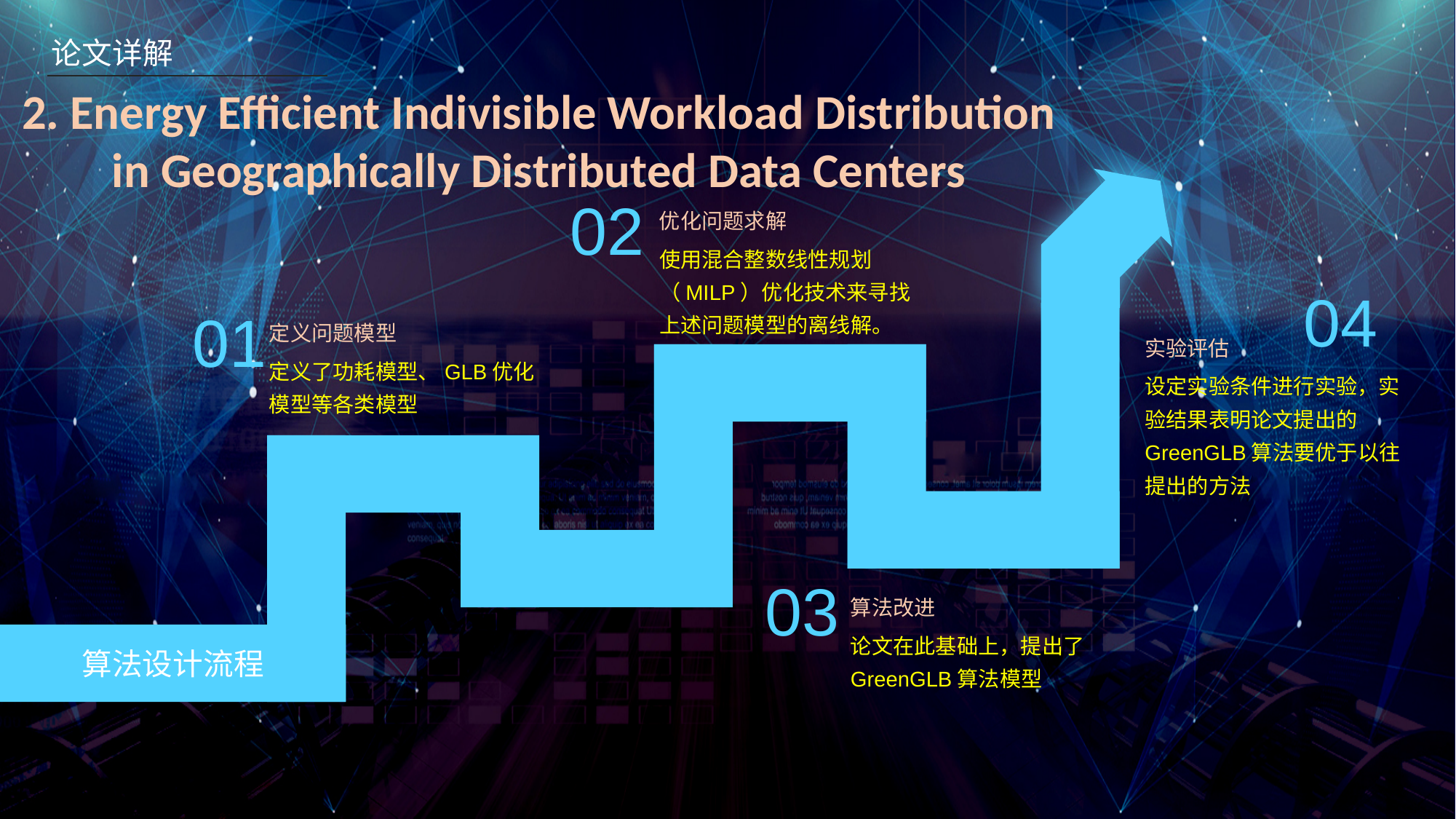

论文详解
2. Energy Efficient Indivisible Workload Distribution
in Geographically Distributed Data Centers

02
优化问题求解
使用混合整数线性规划（MILP）优化技术来寻找上述问题模型的离线解。
04
01

定义问题模型
实验评估

定义了功耗模型、GLB优化模型等各类模型
设定实验条件进行实验，实验结果表明论文提出的GreenGLB算法要优于以往提出的方法

03
算法改进
论文在此基础上，提出了GreenGLB算法模型
算法设计流程